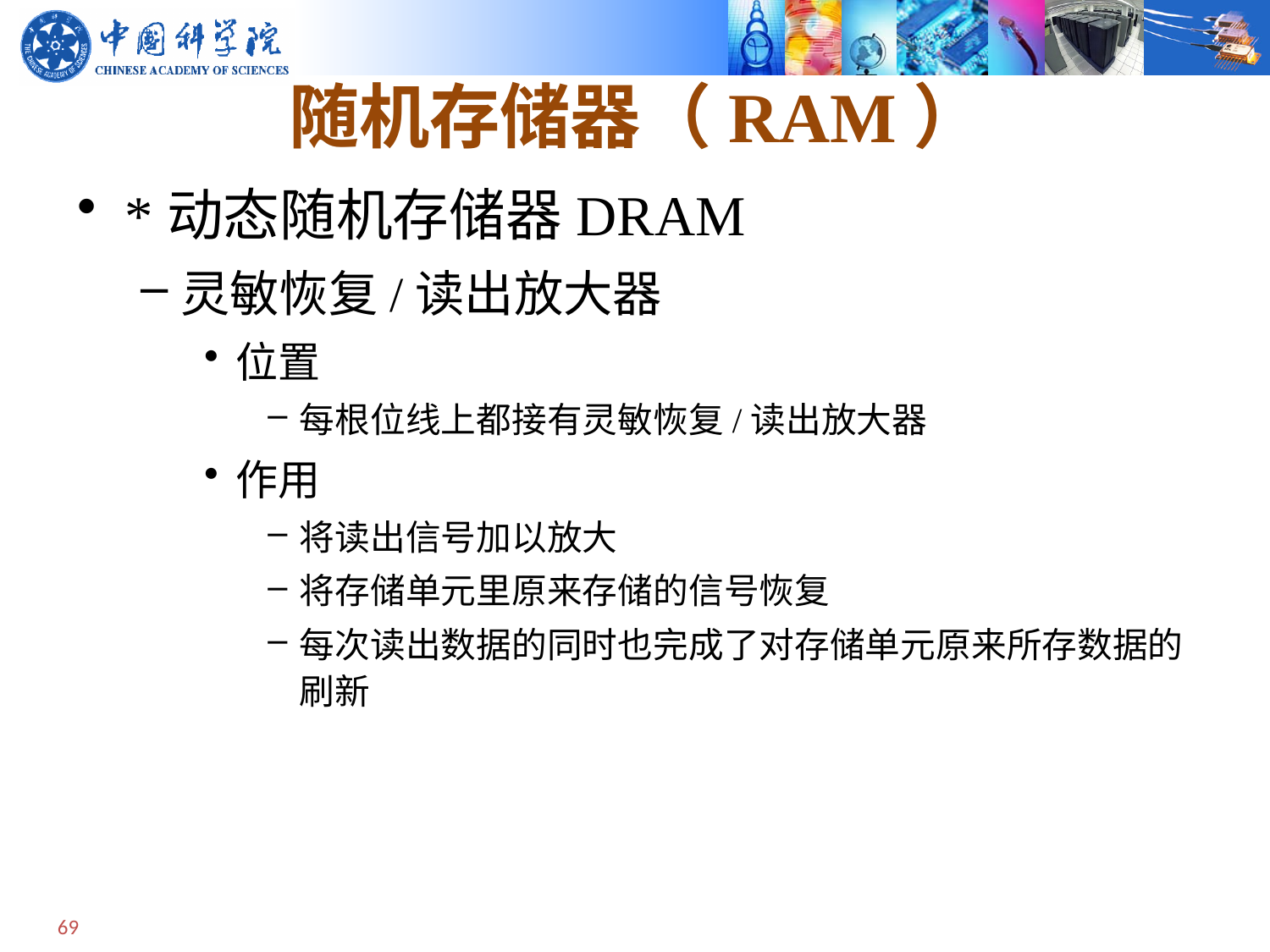

# 随机存储器（RAM）
*动态随机存储器DRAM
灵敏恢复/读出放大器
位置
每根位线上都接有灵敏恢复/读出放大器
作用
将读出信号加以放大
将存储单元里原来存储的信号恢复
每次读出数据的同时也完成了对存储单元原来所存数据的刷新